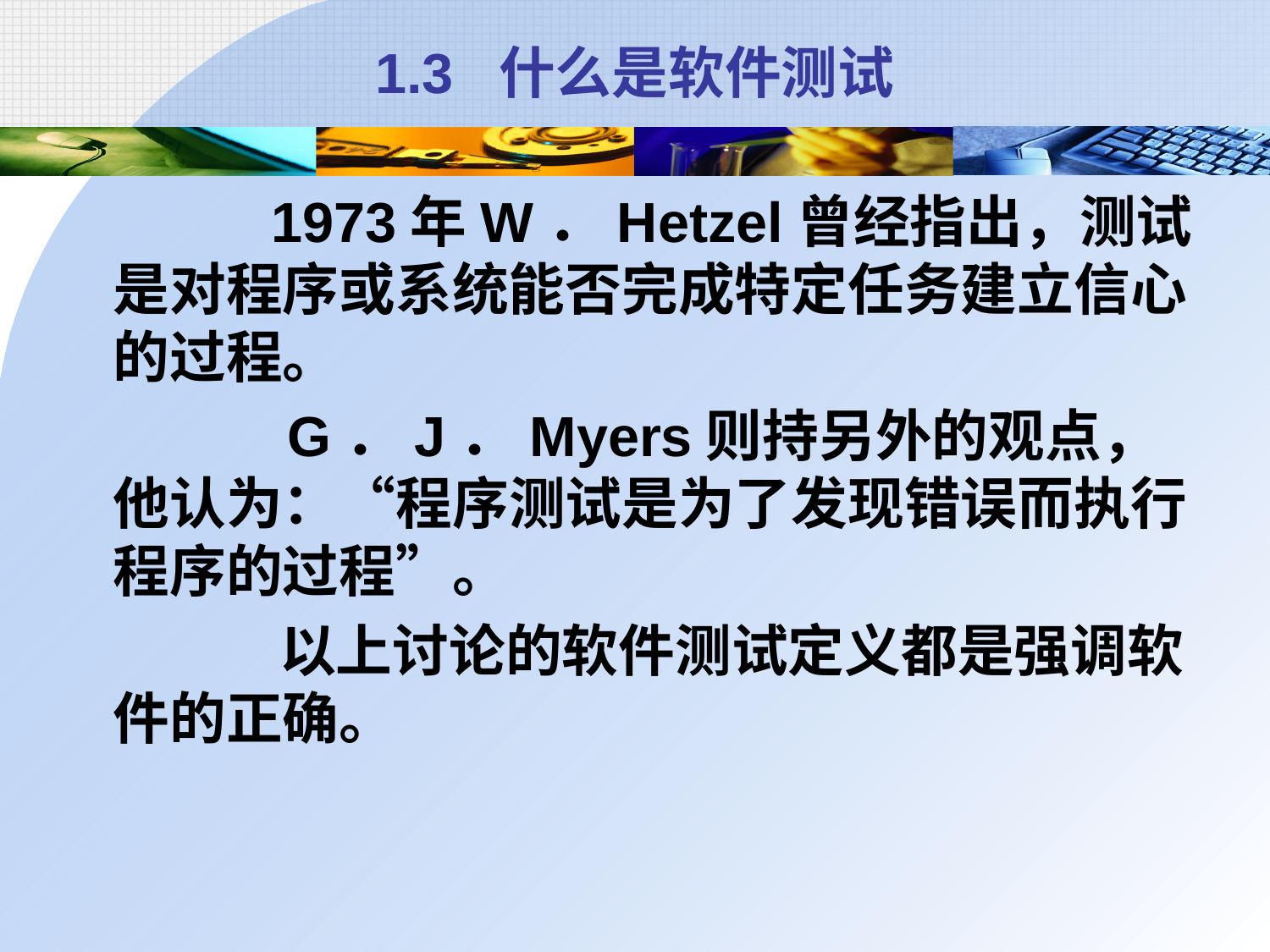

# 1.3  什么是软件测试
		  1973年W．Hetzel曾经指出，测试是对程序或系统能否完成特定任务建立信心的过程。
		   G．J．Myers则持另外的观点，他认为：“程序测试是为了发现错误而执行程序的过程”。
		  以上讨论的软件测试定义都是强调软件的正确。